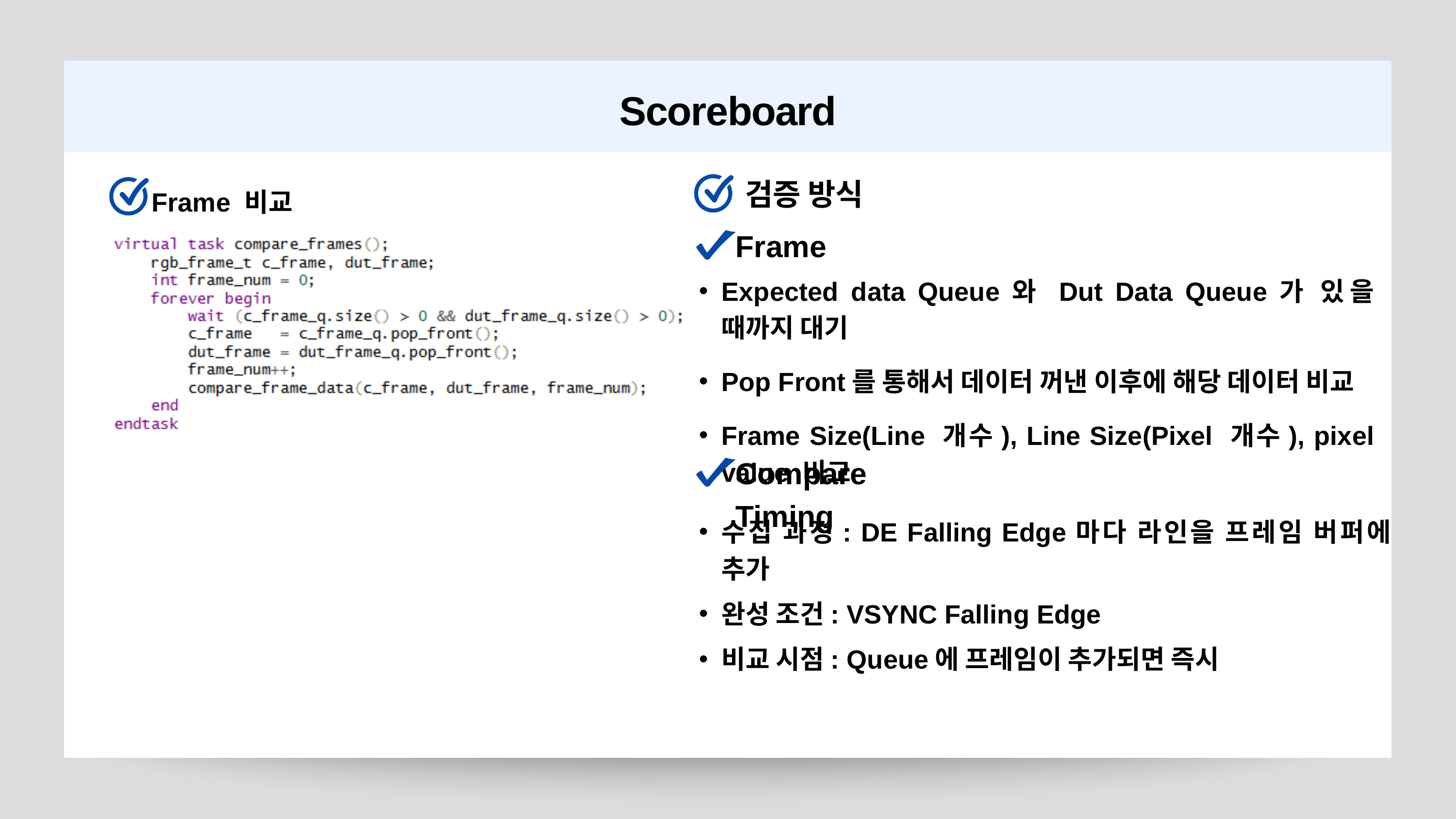

Scoreboard
검증 방식

Frame 비교
Frame

Expected data Queue와 Dut Data Queue가 있을 때까지 대기

Pop Front를 통해서 데이터 꺼낸 이후에 해당 데이터 비교

Frame Size(Line 개수), Line Size(Pixel 개수), pixel value 비교
Compare Timing

수집 과정: DE Falling Edge마다 라인을 프레임 버퍼에 추가

완성 조건: VSYNC Falling Edge

비교 시점: Queue에 프레임이 추가되면 즉시